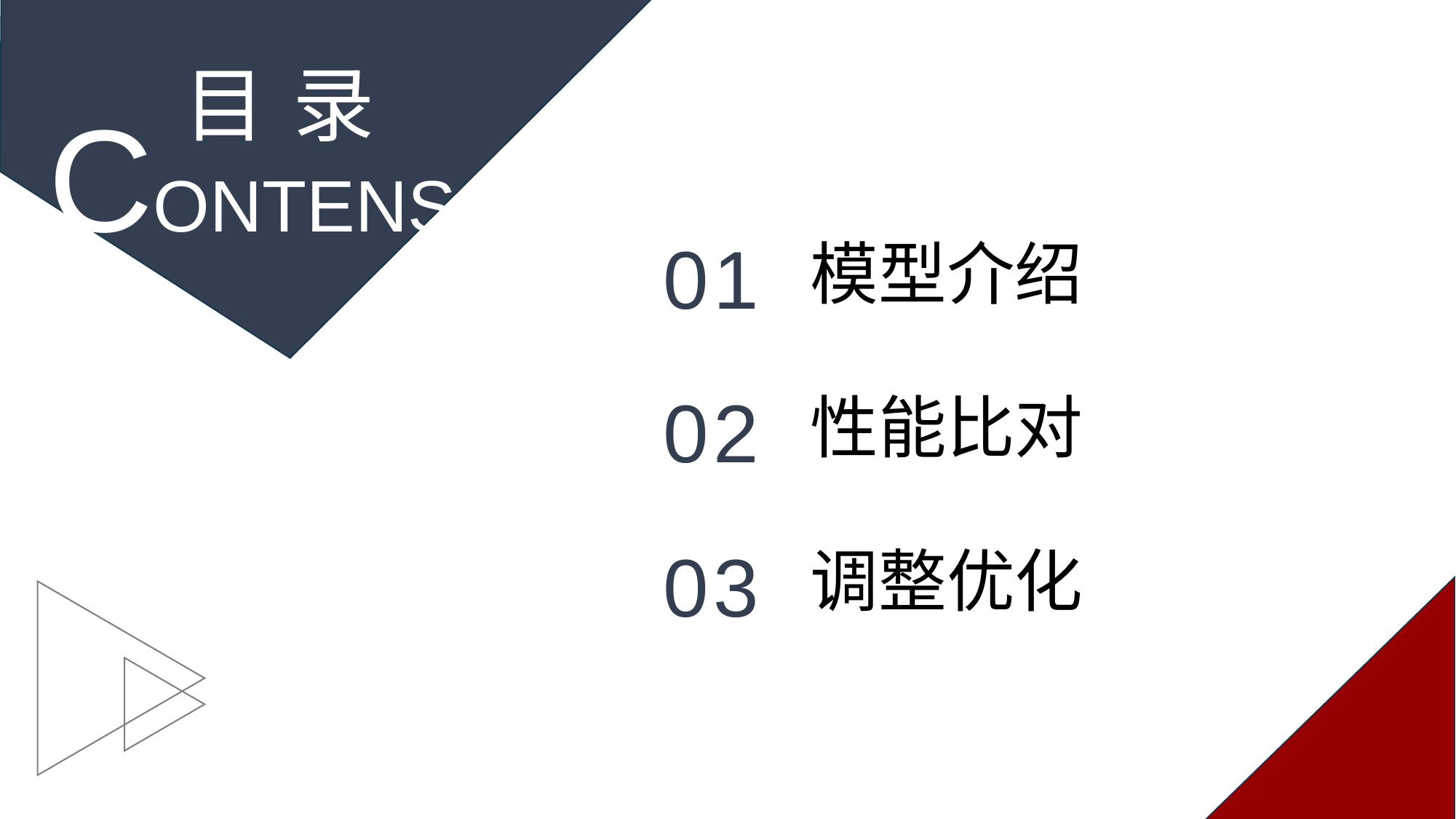

目 录
CONTENS
01
模型介绍
02
性能比对
03
调整优化